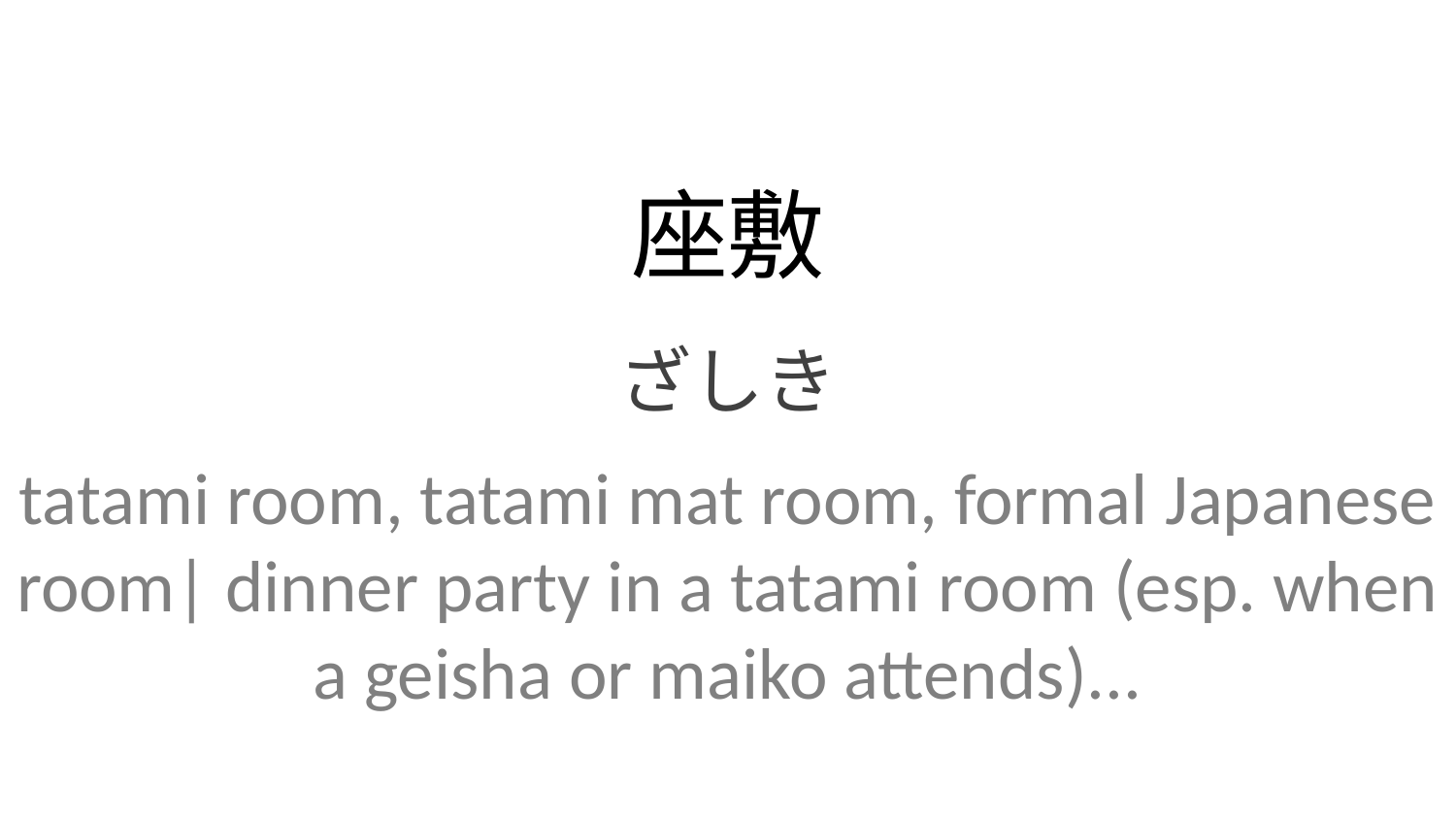

座敷

ざしき
tatami room, tatami mat room, formal Japanese room| dinner party in a tatami room (esp. when a geisha or maiko attends)...